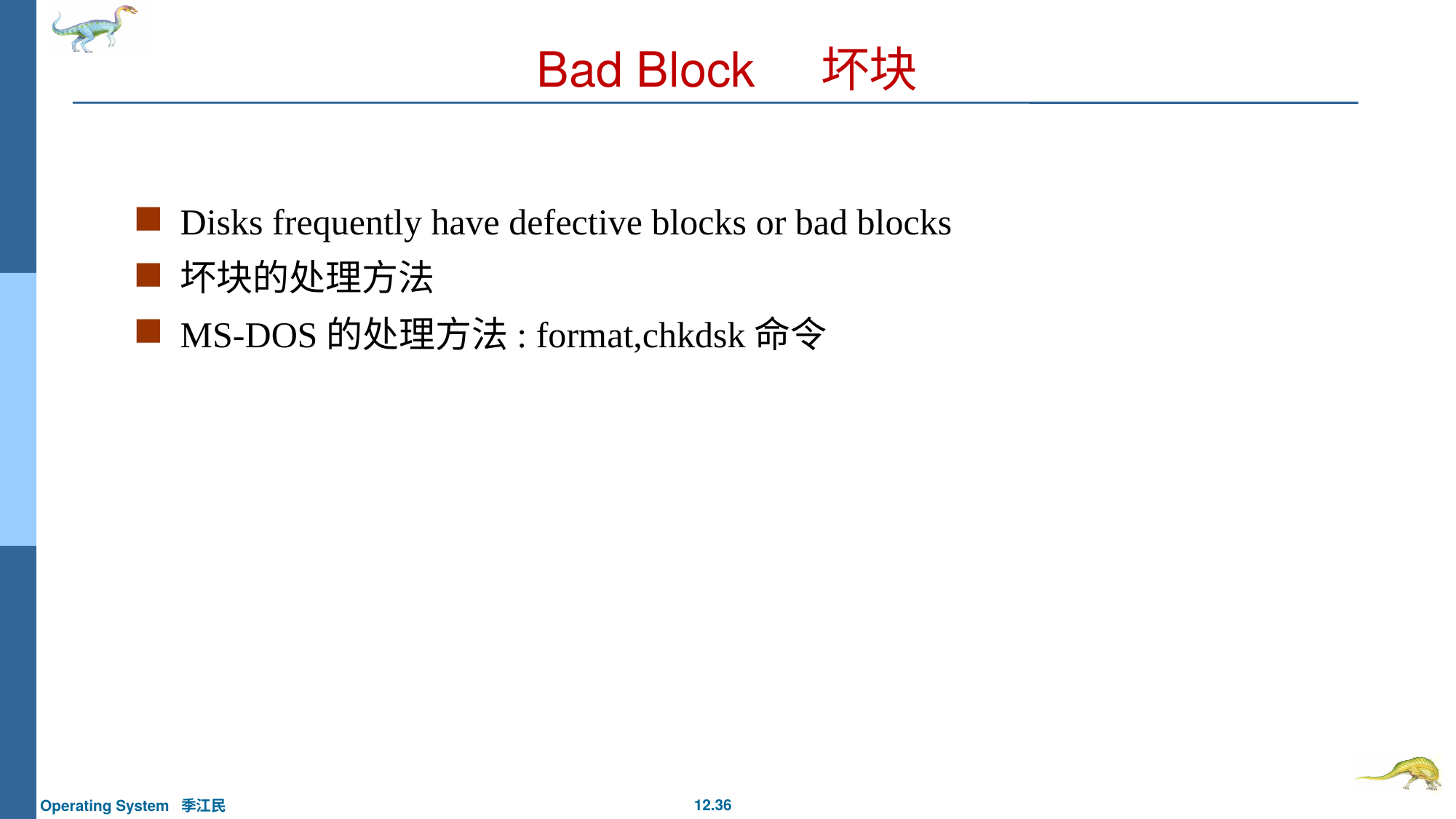

# Bad Block    坏块

Disks frequently have defective blocks or bad blocks
坏块的处理方法
MS-DOS的处理方法: format,chkdsk命令